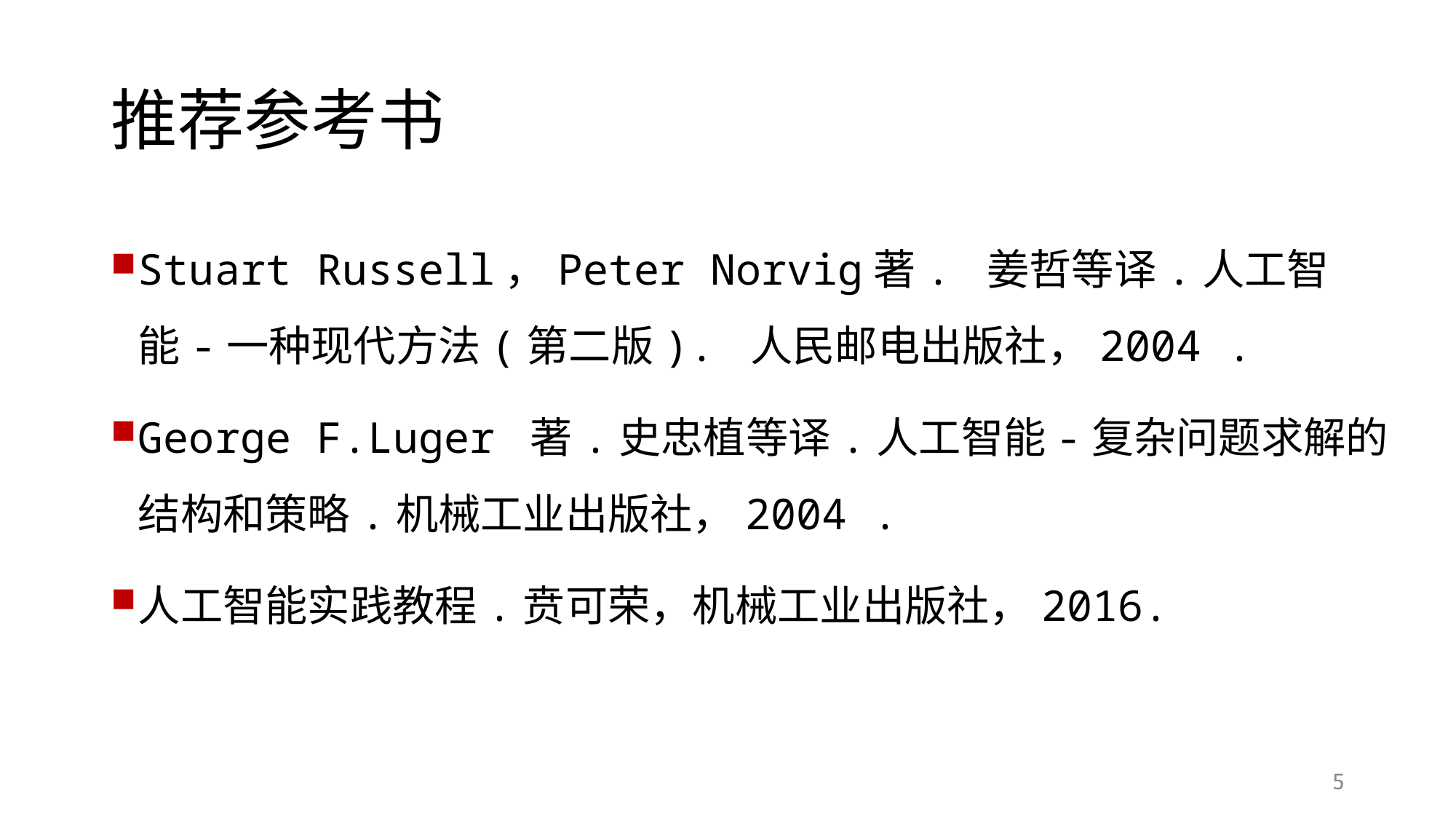

# 推荐参考书
Stuart Russell，Peter Norvig著. 姜哲等译.人工智能-一种现代方法(第二版). 人民邮电出版社，2004 .
George F.Luger 著.史忠植等译.人工智能-复杂问题求解的结构和策略.机械工业出版社，2004 .
人工智能实践教程.贲可荣，机械工业出版社，2016.

5